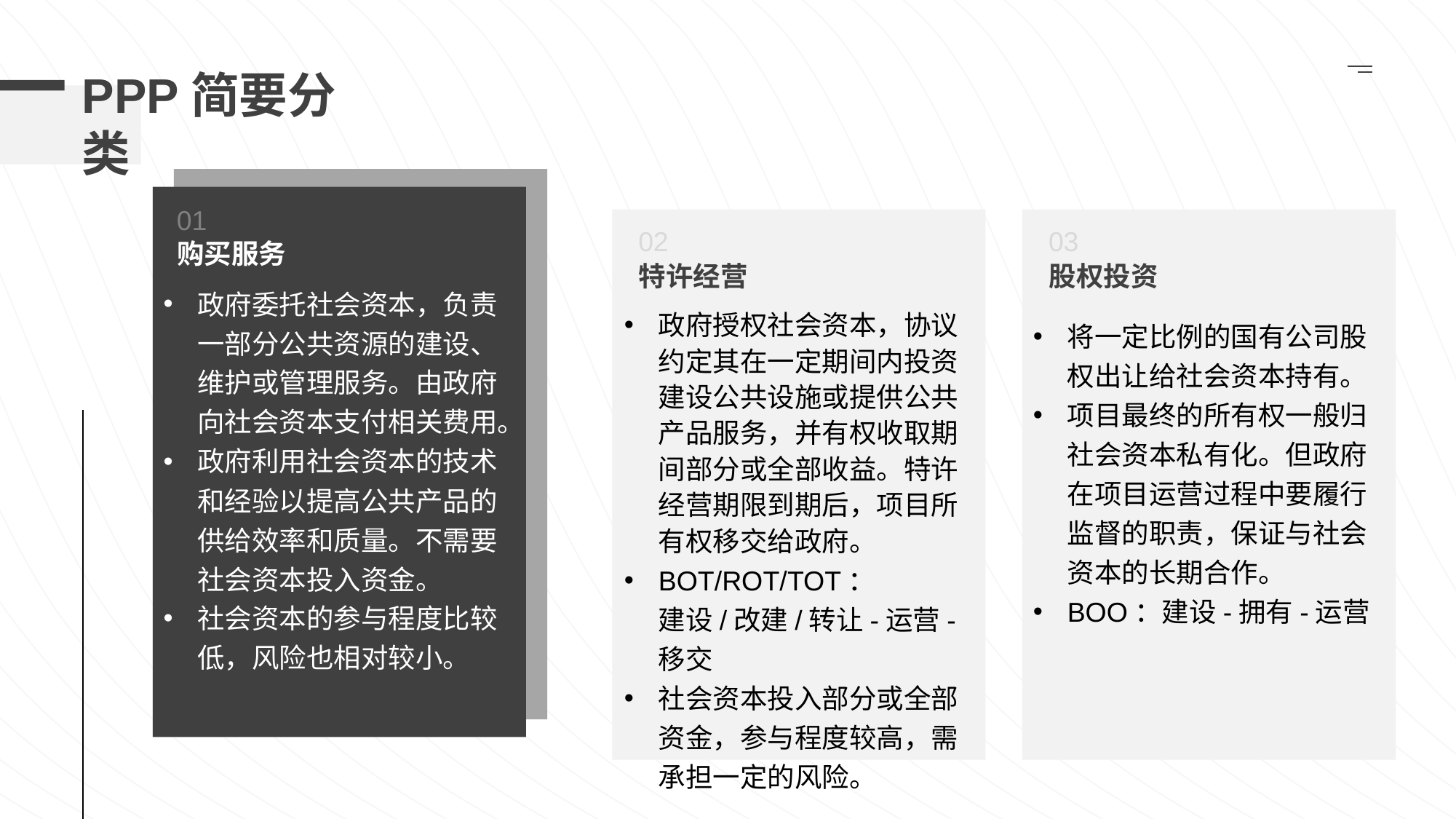

# PPP简要分类

01

02
03
购买服务
特许经营
股权投资
政府委托社会资本，负责一部分公共资源的建设、维护或管理服务。由政府向社会资本支付相关费用。
政府利用社会资本的技术和经验以提高公共产品的供给效率和质量。不需要社会资本投入资金。
社会资本的参与程度比较低，风险也相对较小。
政府授权社会资本，协议约定其在一定期间内投资建设公共设施或提供公共产品服务，并有权收取期间部分或全部收益。特许经营期限到期后，项目所有权移交给政府。
BOT/ROT/TOT：
建设/改建/转让-运营-移交
社会资本投入部分或全部资金，参与程度较高，需承担一定的风险。
将一定比例的国有公司股权出让给社会资本持有。
项目最终的所有权一般归社会资本私有化。但政府在项目运营过程中要履行监督的职责，保证与社会资本的长期合作。
BOO：建设-拥有-运营